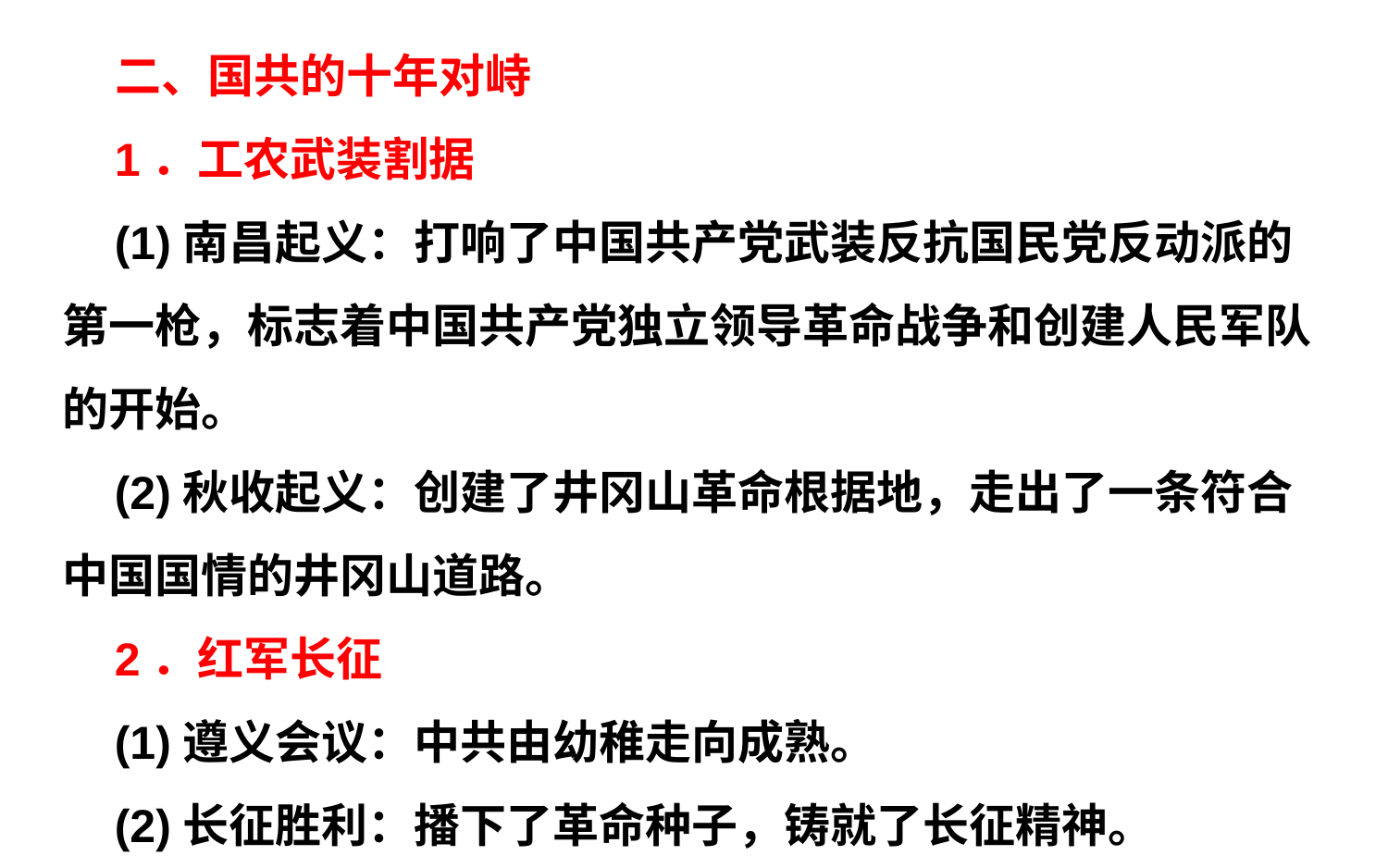

二、国共的十年对峙
    1．工农武装割据
    (1)南昌起义：打响了中国共产党武装反抗国民党反动派的第一枪，标志着中国共产党独立领导革命战争和创建人民军队的开始。
    (2)秋收起义：创建了井冈山革命根据地，走出了一条符合中国国情的井冈山道路。
    2．红军长征
    (1)遵义会议：中共由幼稚走向成熟。
    (2)长征胜利：播下了革命种子，铸就了长征精神。